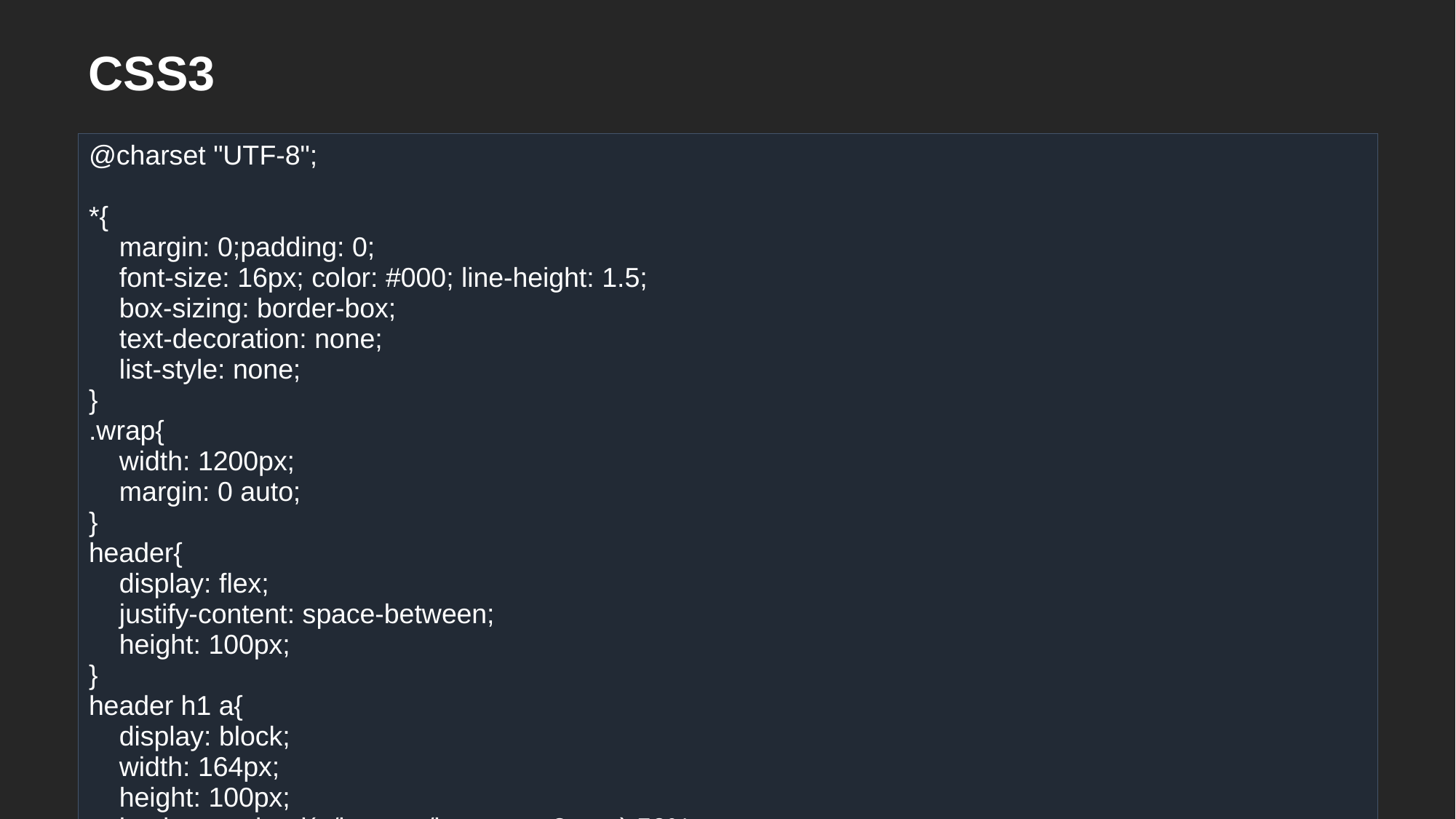

CSS3
| @charset "UTF-8"; \*{     margin: 0;padding: 0;     font-size: 16px; color: #000; line-height: 1.5;     box-sizing: border-box;     text-decoration: none;     list-style: none;     } .wrap{     width: 1200px;     margin: 0 auto; } header{     display: flex;     justify-content: space-between;     height: 100px; } header h1 a{     display: block;     width: 164px;     height: 100px;             background: url(../images/logo\_type2.png) 50% no-repeat;     text-indent: -9999px; } .nav-depth1{     display: flex; } .nav-depth1 >li > a{     height: 100px;     display: block;     padding: 40px 40px 0; } .nav-depth1 >li:hover > a{     border-bottom: 2px solid #000; } .nav-depth1 li:hover .nav-depth2{     max-height: 150px; } .nav-depth2{     position: relative; z-index: 100;     background: #fff;     max-height: 0;     overflow: hidden;      transition: max-height .5s;   } .nav-depth2 a{     display: block;     padding: 3px 0;     text-align: center;     } .nav-depth2 a:hover{     background: #000000;     color: #fff; } .slide{     overflow: hidden;     position: relative;     height: 300px;     background: lightgray; } .slide ul {     display: flex;     position: absolute;top: 0;left: 0; } /\* 이미지가 사이즈에 맞지않을경우 , 오브젝트 핏으로 사이즈에 맞춰 잘라준다 \*/ /\* .slide img{     width: 1200px;height: 300px;     object-fit: cover;     object-position: center; } \*/ .containner{     display: flex;     justify-content: space-between;     height: 300px;     padding: 20px 0; } .containner > section, .tap{     width: 30%; } .tap {             position: relative;     display: flex;     } .tap section{     height: 35px; } .tap h2{     width: 130px;     height: 35px;     background: lightgray;     text-align: center; line-height: 35px;     cursor: pointer; } .tap .cont .lst-gallery{     display: flex;     justify-content: space-between; } .lst-gallery > li{     width: 30%; } .tap .on .cont{     display: block; } .tap .on h2{     background: #000;     color: #fff;     } .tap section .cont{         display: none;     position: absolute; top: 40px;left: 0;             width: 100%; } .tap .cont img{     width: 100%; } .lst-bbs a{     display: block;     padding: 3px 0;     font-size: 14px; } .lst-bbs span{     float: right;     font-size: 10px;     font-family: verdana;     color: gray; } /\* 시험은 오브젝트 사용 불가 -ie에서 않먹음\*/ .lst-gallery img{      width:100% ;height : 190px;     object-fit: cover;     object-position: center; } .col2 h2, .col3 h2{     text-indent: -9999px;     font-size: 0;line-height: 0;     overflow: hidden; } .col2 .cont {      width: 100%;     height: 100%;     overflow: hidden; } .col3 .cont{     display: flex;     flex-wrap: wrap;     height: 100%;     justify-content: space-between;     align-content: space-between; } .col3 a{     display: block;     width: 49%;     height: 49%;     border: 1px solid #999;     border-radius: 10px;     text-align: center; } .col3 img{     display: block;     margin: 25px auto 10px; } footer{     background: lightgray;     height: 100px;     align-items: center;     display: flex;     justify-content: space-between;     padding: 0 30px 0; } .sns a{     padding: 8px; } /\* id값을 잡을땐 #으로  \*/ #modal {     display: none;     justify-content: center;     align-items: center;     position: fixed; top: 0;left: 0;right: 0 ;bottom: 0;     background: rgba(0, 0, 0, .7); } #modal .inner {     position: relative;     display: inline-block;     border: 2px solid #fff;     } #modal img{     display: block; } #modal button{     position: absolute; top: -30px;right: -30px;     width: 70px;height: 70px;     background: #fff;     border-radius: 50%;     border: none ;     cursor: pointer; } |
| --- |